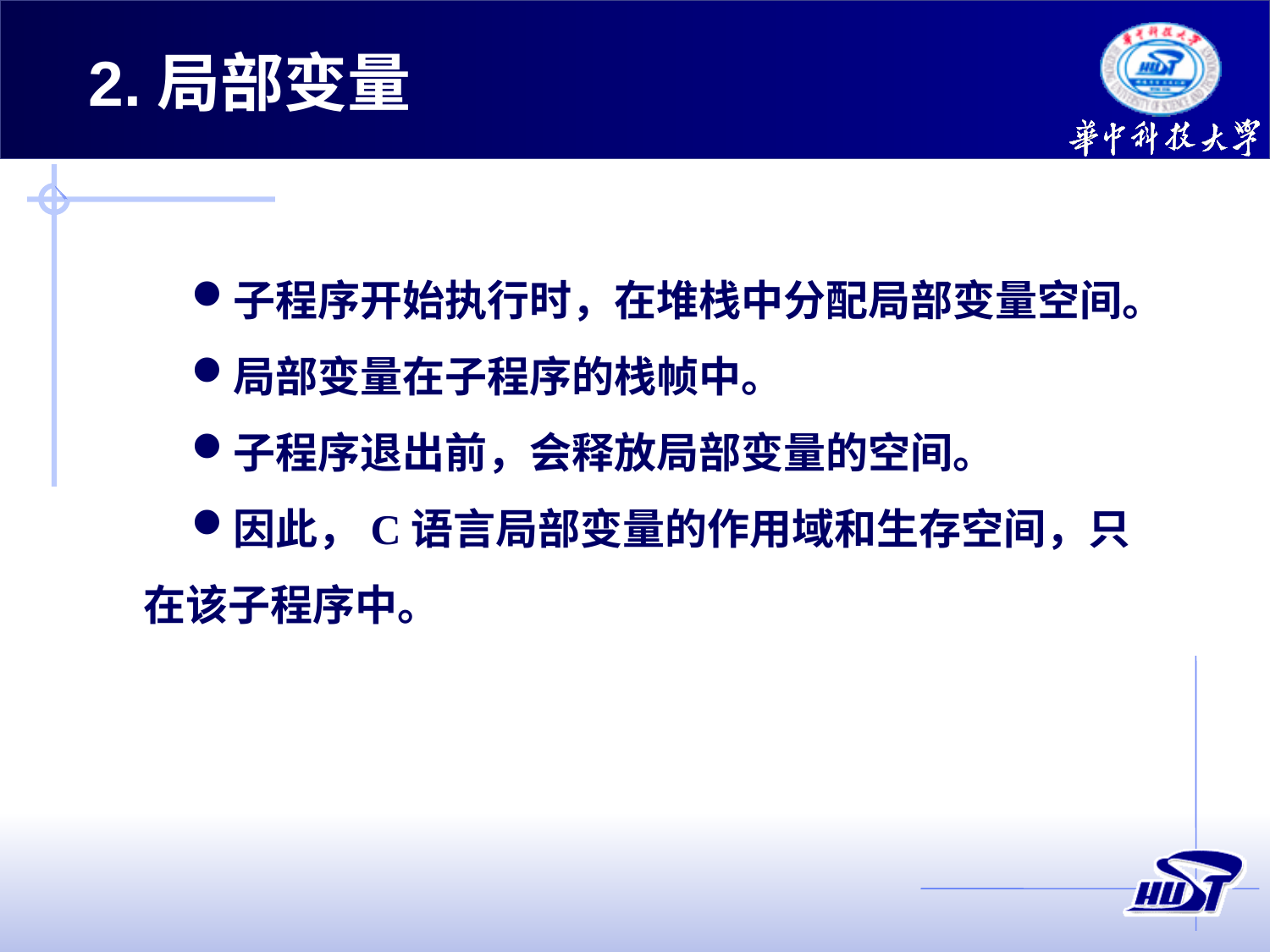

2.局部变量
子程序开始执行时，在堆栈中分配局部变量空间。
局部变量在子程序的栈帧中。
子程序退出前，会释放局部变量的空间。
因此，C语言局部变量的作用域和生存空间，只在该子程序中。